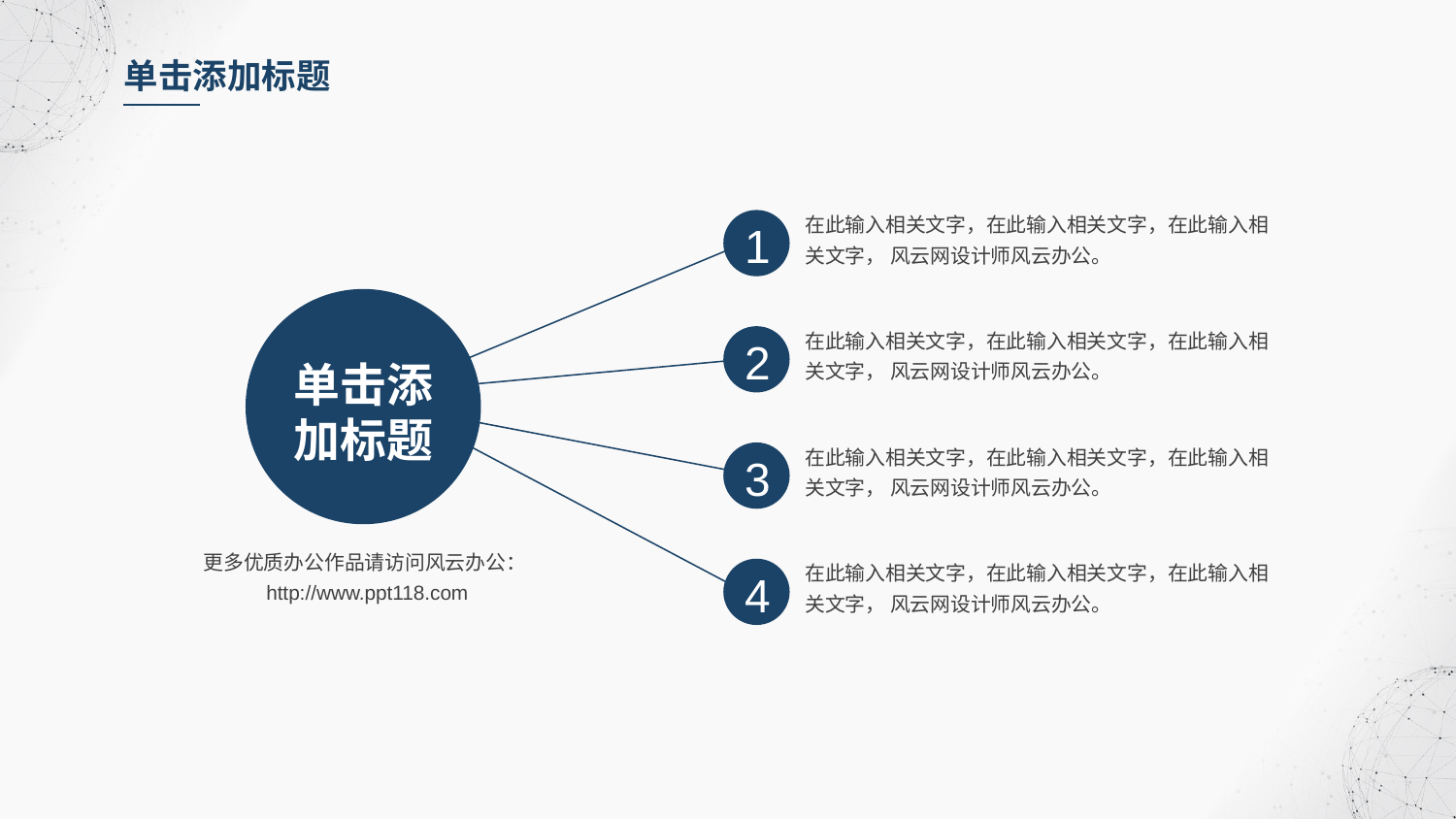

单击添加标题
在此输入相关文字，在此输入相关文字，在此输入相关文字， 风云网设计师风云办公。
1

单击添
加标题
在此输入相关文字，在此输入相关文字，在此输入相关文字， 风云网设计师风云办公。
2

在此输入相关文字，在此输入相关文字，在此输入相关文字， 风云网设计师风云办公。
3

更多优质办公作品请访问风云办公：http://www.ppt118.com
在此输入相关文字，在此输入相关文字，在此输入相关文字， 风云网设计师风云办公。
4